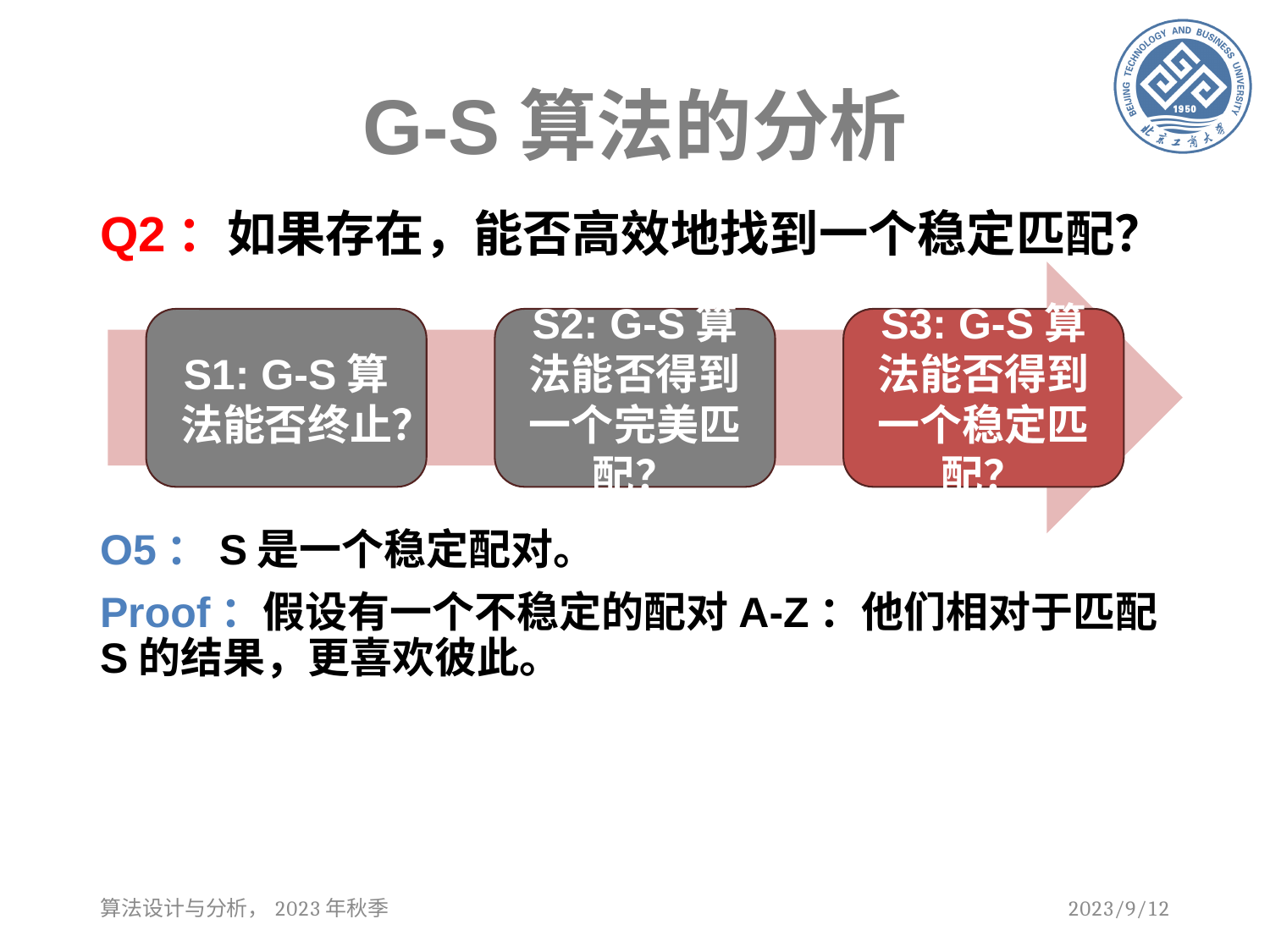

# G-S算法的分析
Q2：如果存在，能否高效地找到一个稳定匹配？

S2: G-S算法能否得到一个完美匹配？
S3: G-S算法能否得到一个稳定匹配？
S1: G-S算法能否终止？
O5：S是一个稳定配对。
Proof：假设有一个不稳定的配对A-Z：他们相对于匹配S的结果，更喜欢彼此。
算法设计与分析，2023年秋季
2023/9/12